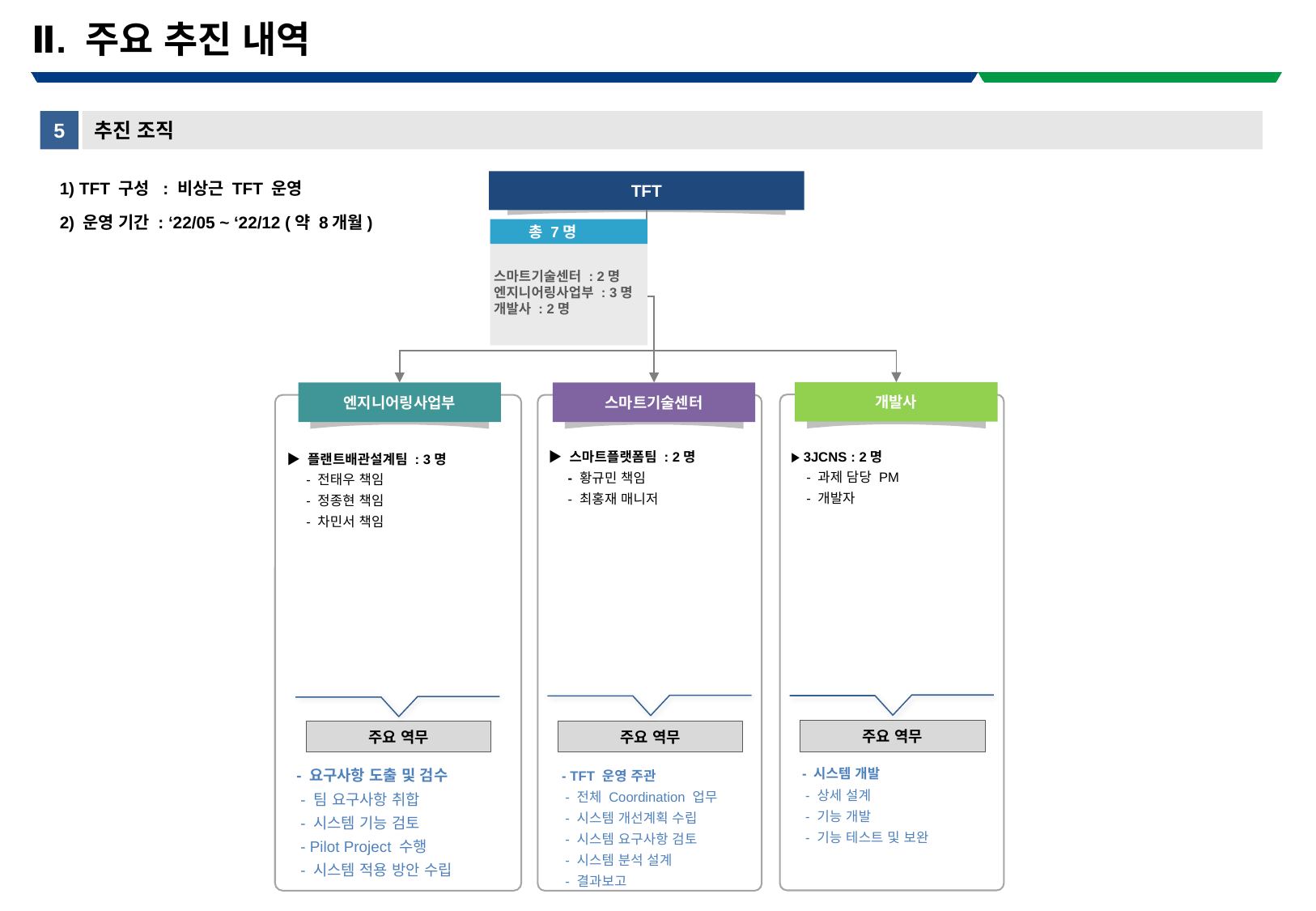

# Ⅱ. 주요 추진 내역
5
추진 조직
1) TFT 구성  : 비상근 TFT 운영
2) 운영 기간 : ‘22/05 ~ ‘22/12 (약 8개월)
TFT

총 7명

스마트기술센터 : 2명
엔지니어링사업부 : 3명
개발사 : 2명
개발사

엔지니어링사업부

스마트기술센터

 ▶ 3JCNS : 2명
     - 과제 담당 PM
     - 개발자
 ▶ 스마트플랫폼팀 : 2명
      - 황규민 책임
      - 최홍재 매니저
 ▶ 플랜트배관설계팀 : 3명
      - 전태우 책임
      - 정종현 책임
      - 차민서 책임

주요 역무
주요 역무
주요 역무
 - 시스템 개발
  - 상세 설계
  - 기능 개발
  - 기능 테스트 및 보완
 - TFT 운영 주관
  - 전체 Coordination 업무
  - 시스템 개선계획 수립
  - 시스템 요구사항 검토
  - 시스템 분석 설계
  - 결과보고
 - 요구사항 도출 및 검수
  - 팀 요구사항 취합
  - 시스템 기능 검토
  - Pilot Project 수행
  - 시스템 적용 방안 수립